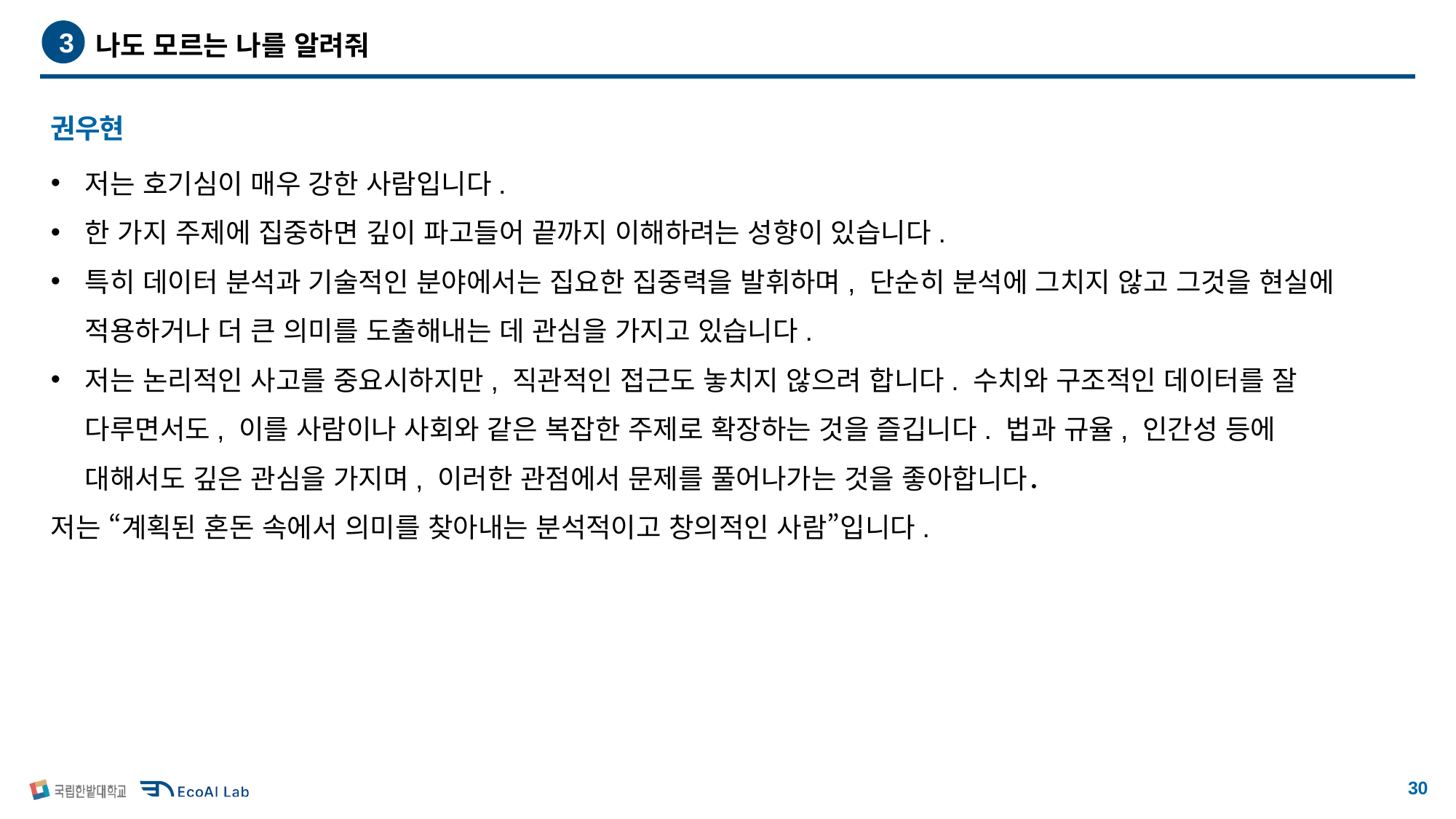

나도 모르는 나를 알려줘
3
권우현
저는 호기심이 매우 강한 사람입니다.
한 가지 주제에 집중하면 깊이 파고들어 끝까지 이해하려는 성향이 있습니다.
특히 데이터 분석과 기술적인 분야에서는 집요한 집중력을 발휘하며, 단순히 분석에 그치지 않고 그것을 현실에 적용하거나 더 큰 의미를 도출해내는 데 관심을 가지고 있습니다.
저는 논리적인 사고를 중요시하지만, 직관적인 접근도 놓치지 않으려 합니다. 수치와 구조적인 데이터를 잘 다루면서도, 이를 사람이나 사회와 같은 복잡한 주제로 확장하는 것을 즐깁니다. 법과 규율, 인간성 등에 대해서도 깊은 관심을 가지며, 이러한 관점에서 문제를 풀어나가는 것을 좋아합니다．
저는 “계획된 혼돈 속에서 의미를 찾아내는 분석적이고 창의적인 사람”입니다.
30